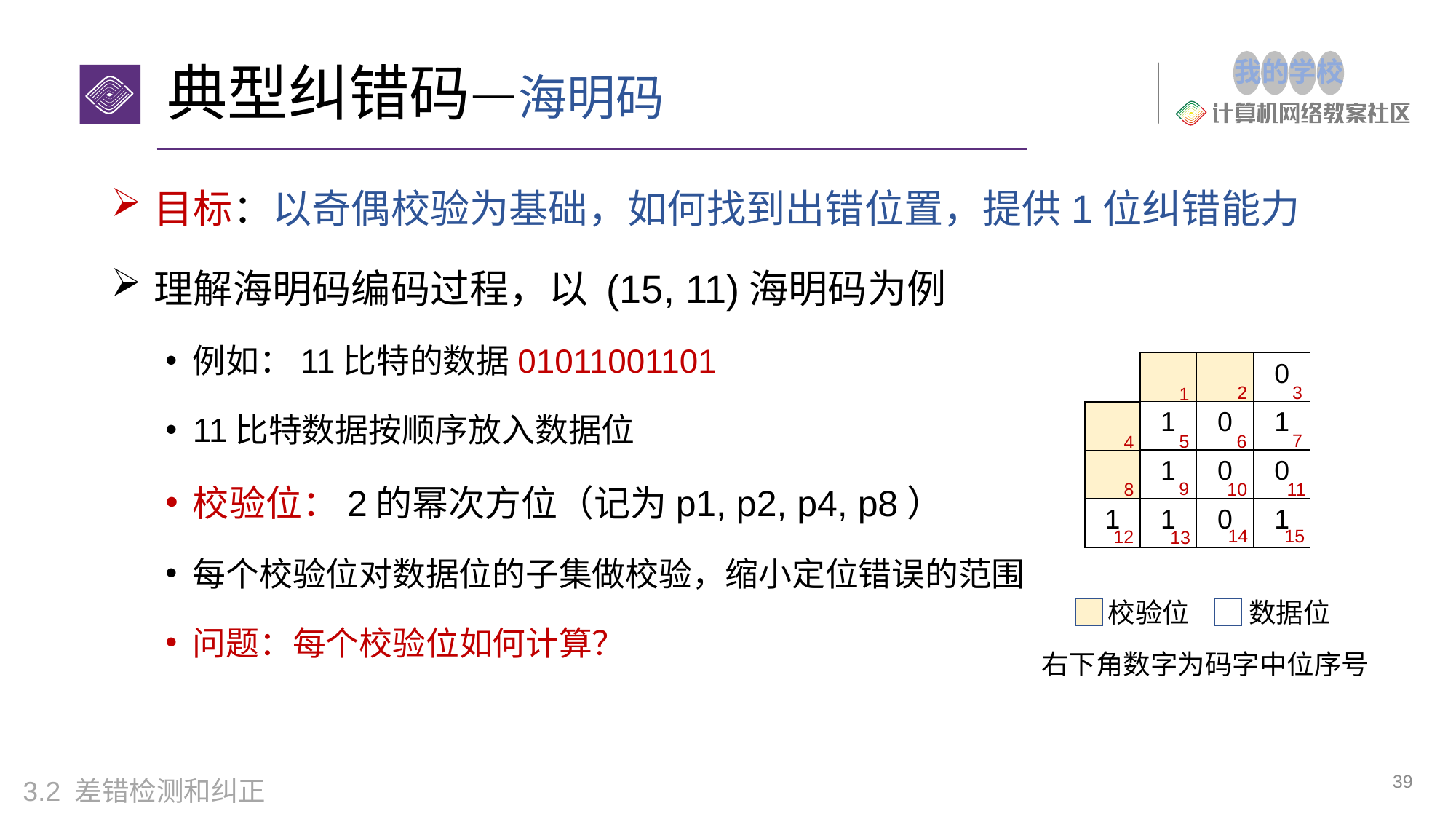

# 典型纠错码—海明码
目标：以奇偶校验为基础，如何找到出错位置，提供1位纠错能力
理解海明码编码过程，以 (15, 11)海明码为例
例如：11比特的数据01011001101
11比特数据按顺序放入数据位
校验位：2的幂次方位（记为p1, p2, p4, p8）
每个校验位对数据位的子集做校验，缩小定位错误的范围
问题：每个校验位如何计算？
|  |  | 0 |
| --- | --- | --- |
| 1 | 0 | 1 |
| 1 | 0 | 0 |
| 1 | 0 | 1 |
3
2
1
|  |
| --- |
|  |
| 1 |
7
5
6
4
9
10
8
11
14
15
12
13
校验位
数据位

右下角数字为码字中位序号
39
3.2 差错检测和纠正